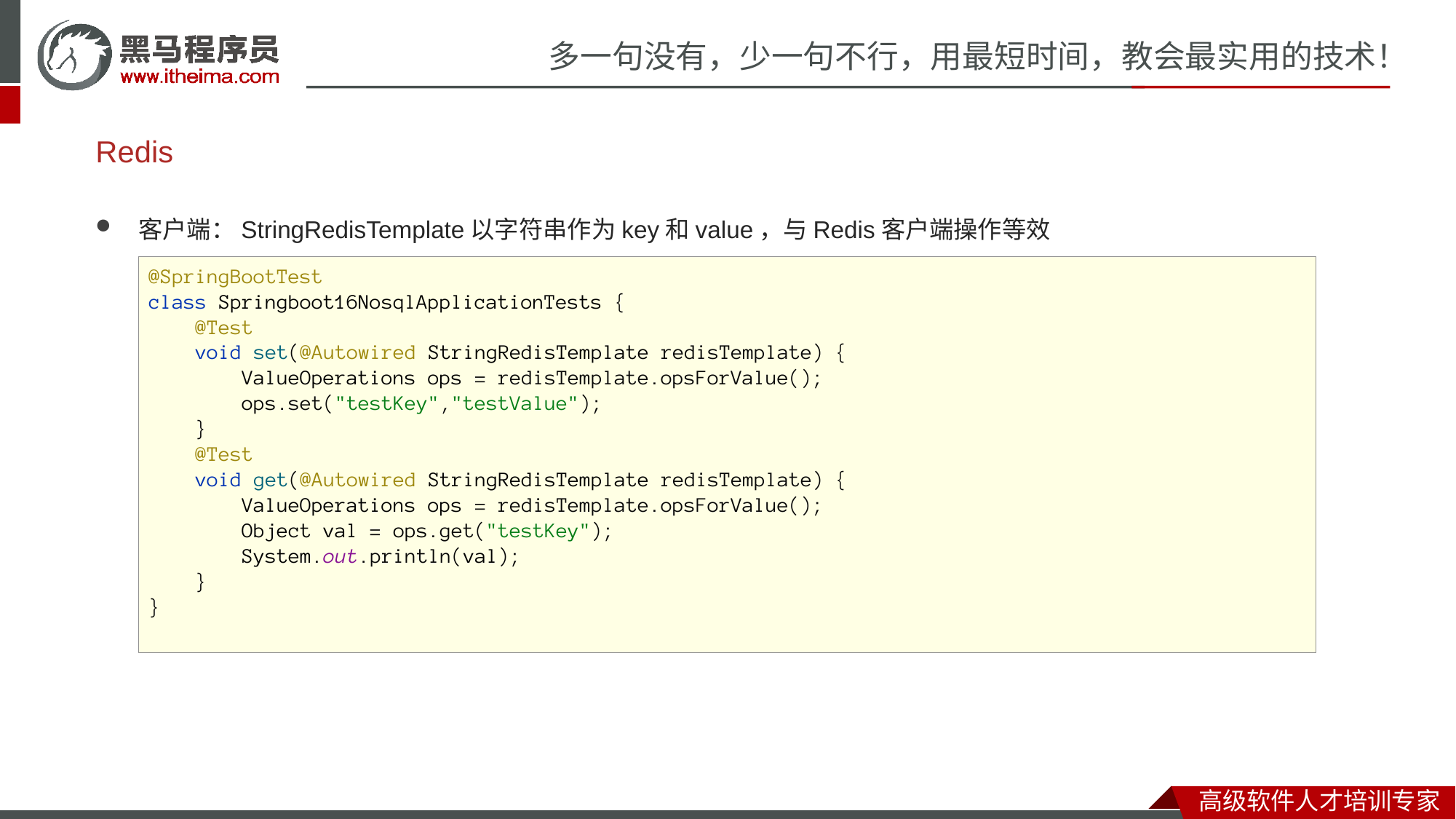

# Redis
客户端：StringRedisTemplate以字符串作为key和value，与Redis客户端操作等效

@SpringBootTest
class Springboot16NosqlApplicationTests {
    @Test
    void set(@Autowired StringRedisTemplate redisTemplate) {
        ValueOperations ops = redisTemplate.opsForValue();
        ops.set("testKey","testValue");
    }
    @Test
    void get(@Autowired StringRedisTemplate redisTemplate) {
        ValueOperations ops = redisTemplate.opsForValue();
        Object val = ops.get("testKey");
        System.out.println(val);
    }
}